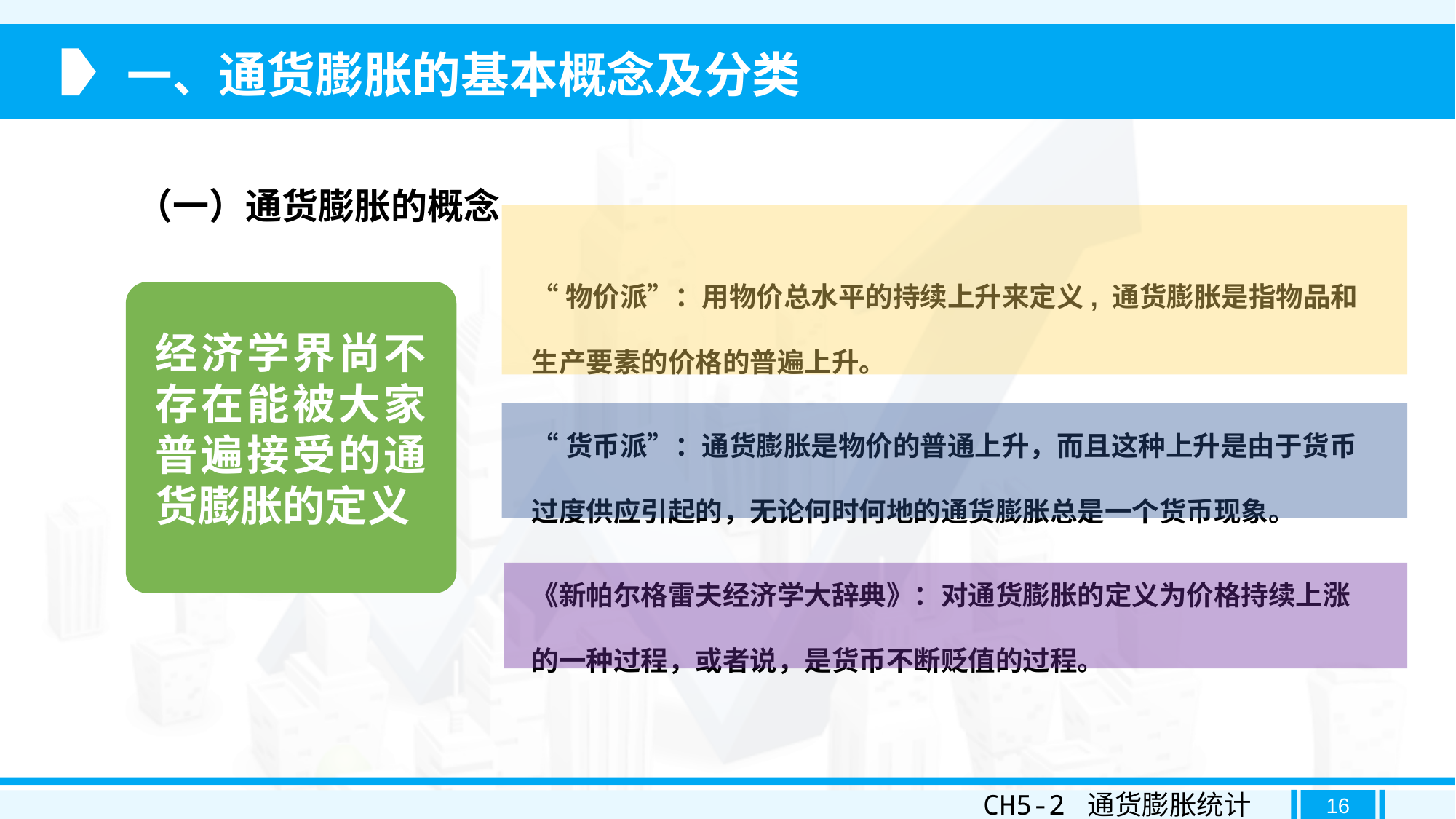

一、通货膨胀的基本概念及分类

（一）通货膨胀的概念

“物价派”：用物价总水平的持续上升来定义, 通货膨胀是指物品和生产要素的价格的普遍上升。
“货币派”：通货膨胀是物价的普通上升，而且这种上升是由于货币过度供应引起的，无论何时何地的通货膨胀总是一个货币现象。
《新帕尔格雷夫经济学大辞典》：对通货膨胀的定义为价格持续上涨的一种过程，或者说，是货币不断贬值的过程。

经济学界尚不存在能被大家普遍接受的通货膨胀的定义

CH5-2 通货膨胀统计
16